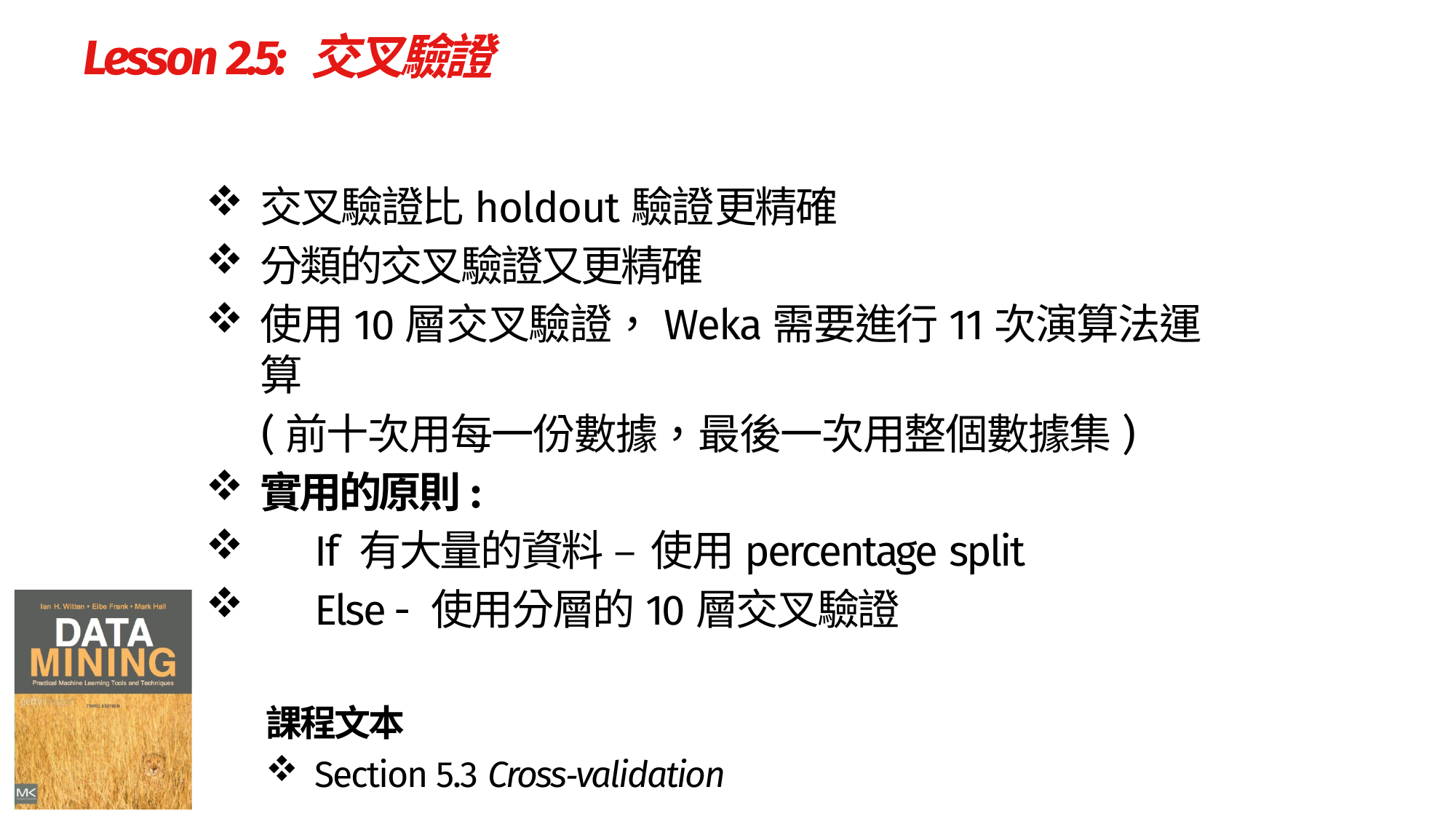

# Lesson 2.5: 交叉驗證
交叉驗證比holdout驗證更精確
分類的交叉驗證又更精確
使用10層交叉驗證，Weka需要進行11次演算法運算
	(前十次用每一份數據，最後一次用整個數據集)
實用的原則:
If 有大量的資料 – 使用percentage split
Else - 使用分層的10層交叉驗證

課程文本
Section 5.3 Cross‐validation